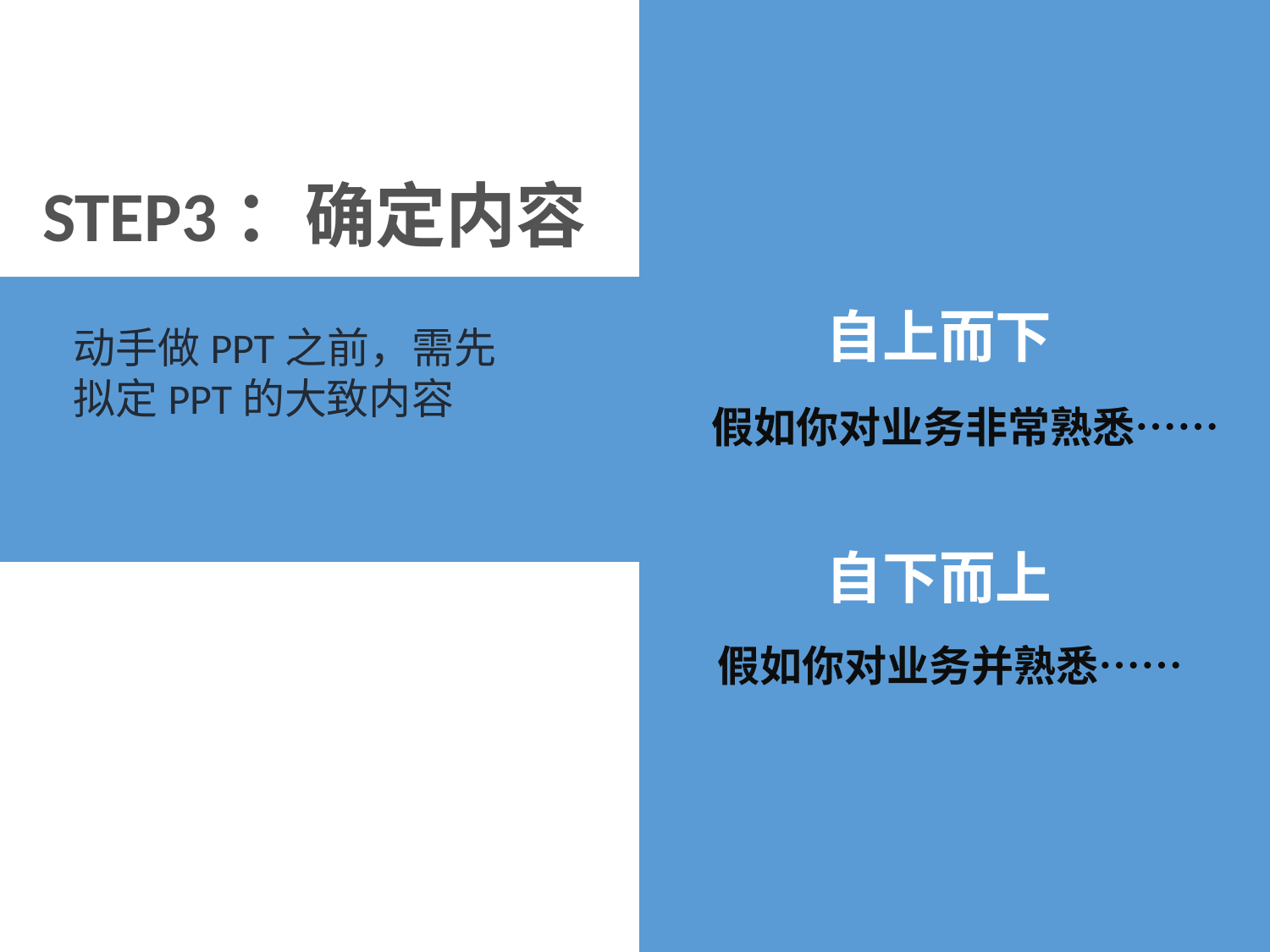

构思
STEP3：确定内容

自上而下
动手做PPT之前，需先拟定PPT的大致内容
假如你对业务非常熟悉……
自下而上
假如你对业务并熟悉……
先把握结构和脉络
再慢慢填充内容